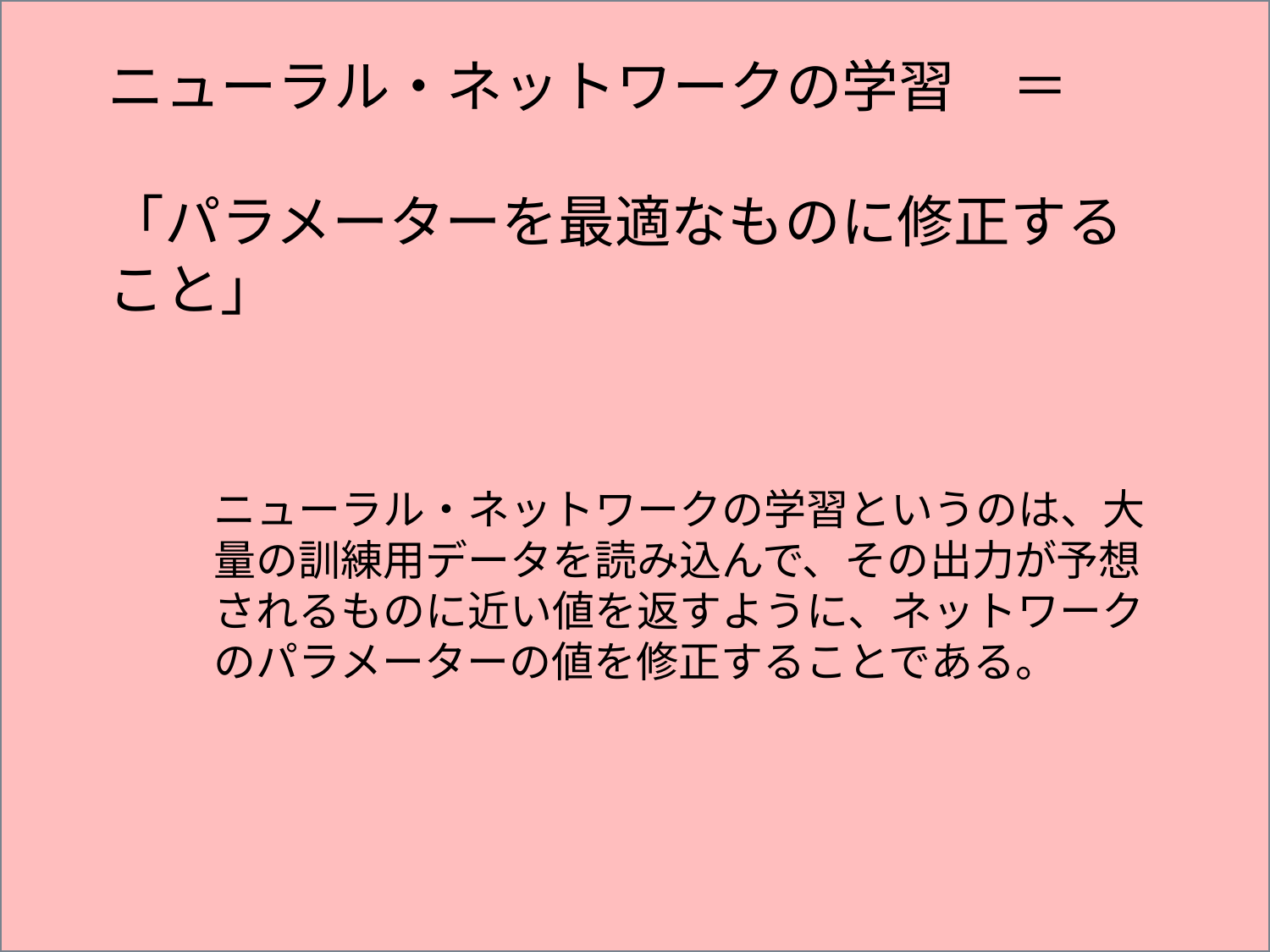

# ニューラル・ネットワークの学習　＝　　 「パラメーターを最適なものに修正すること」
ニューラル・ネットワークの学習というのは、大量の訓練用データを読み込んで、その出力が予想されるものに近い値を返すように、ネットワークのパラメーターの値を修正することである。